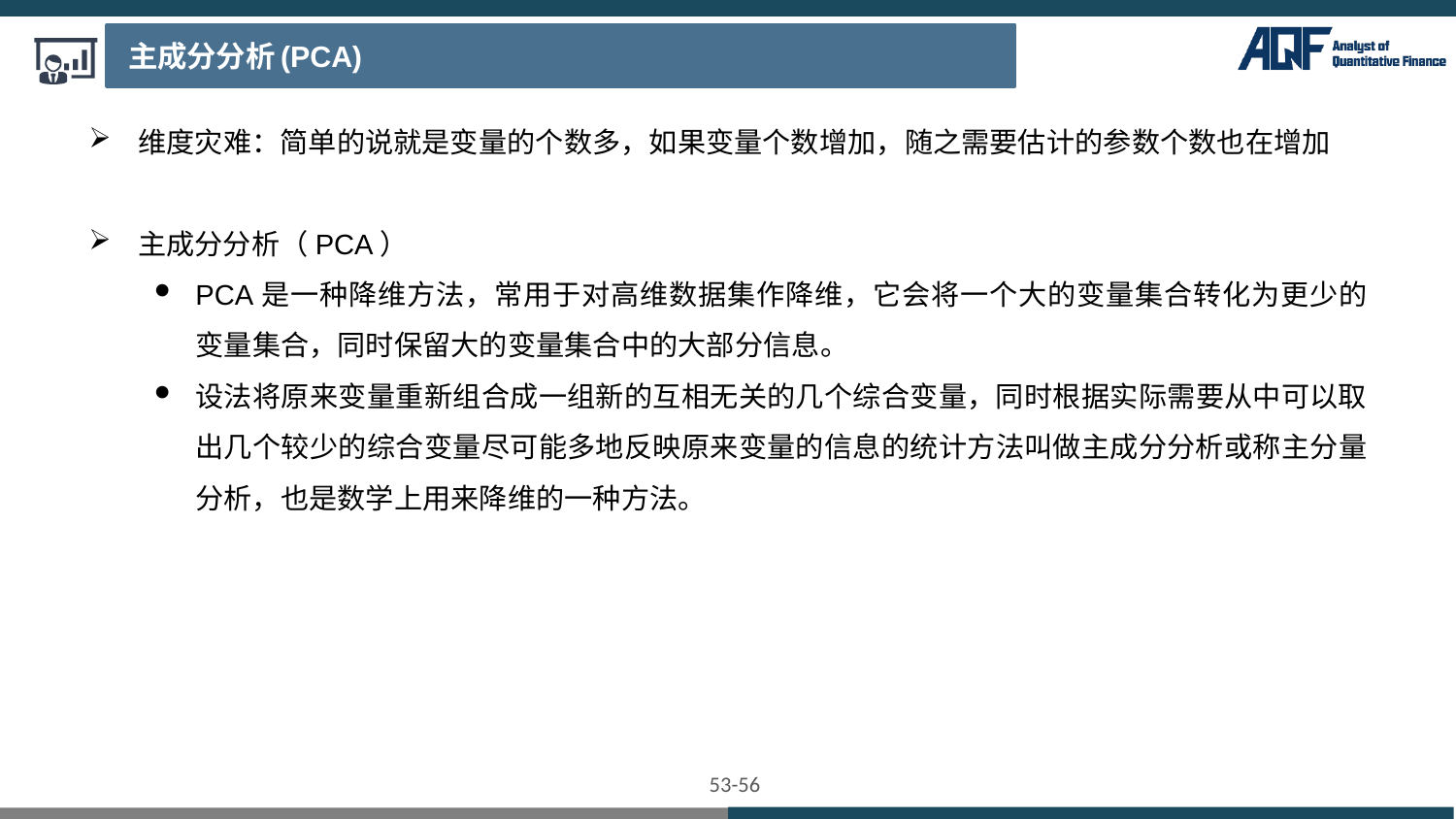

主成分分析(PCA)
维度灾难：简单的说就是变量的个数多，如果变量个数增加，随之需要估计的参数个数也在增加

主成分分析（PCA）
PCA是一种降维方法，常用于对高维数据集作降维，它会将一个大的变量集合转化为更少的变量集合，同时保留大的变量集合中的大部分信息。
设法将原来变量重新组合成一组新的互相无关的几个综合变量，同时根据实际需要从中可以取出几个较少的综合变量尽可能多地反映原来变量的信息的统计方法叫做主成分分析或称主分量分析，也是数学上用来降维的一种方法。